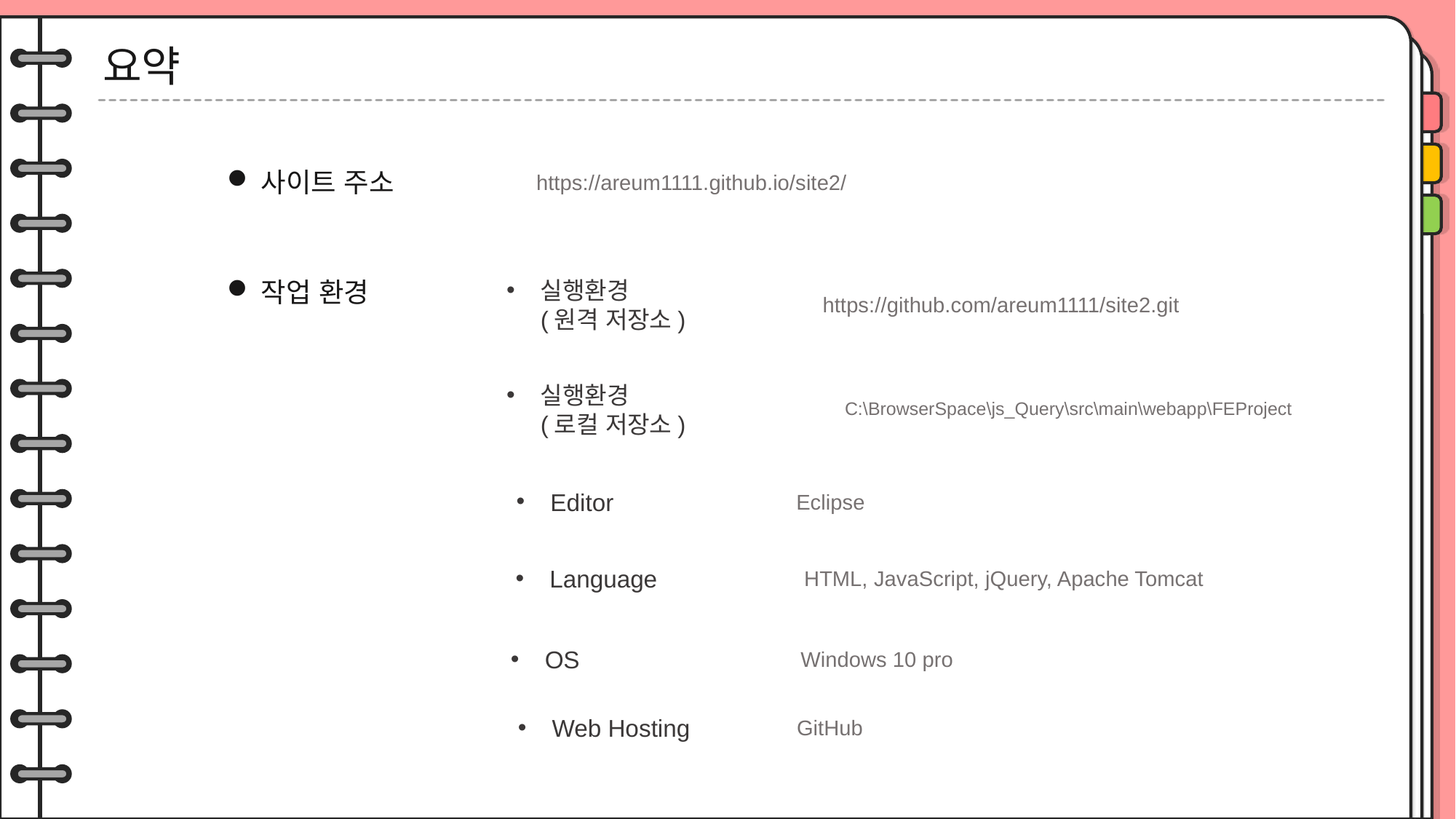

요약
사이트 주소
https://areum1111.github.io/site2/
작업 환경
실행환경
(원격 저장소)
https://github.com/areum1111/site2.git
실행환경
(로컬 저장소)
C:\BrowserSpace\js_Query\src\main\webapp\FEProject
Editor
Eclipse
Language
HTML, JavaScript, jQuery, Apache Tomcat
OS
Windows 10 pro
Web Hosting
GitHub